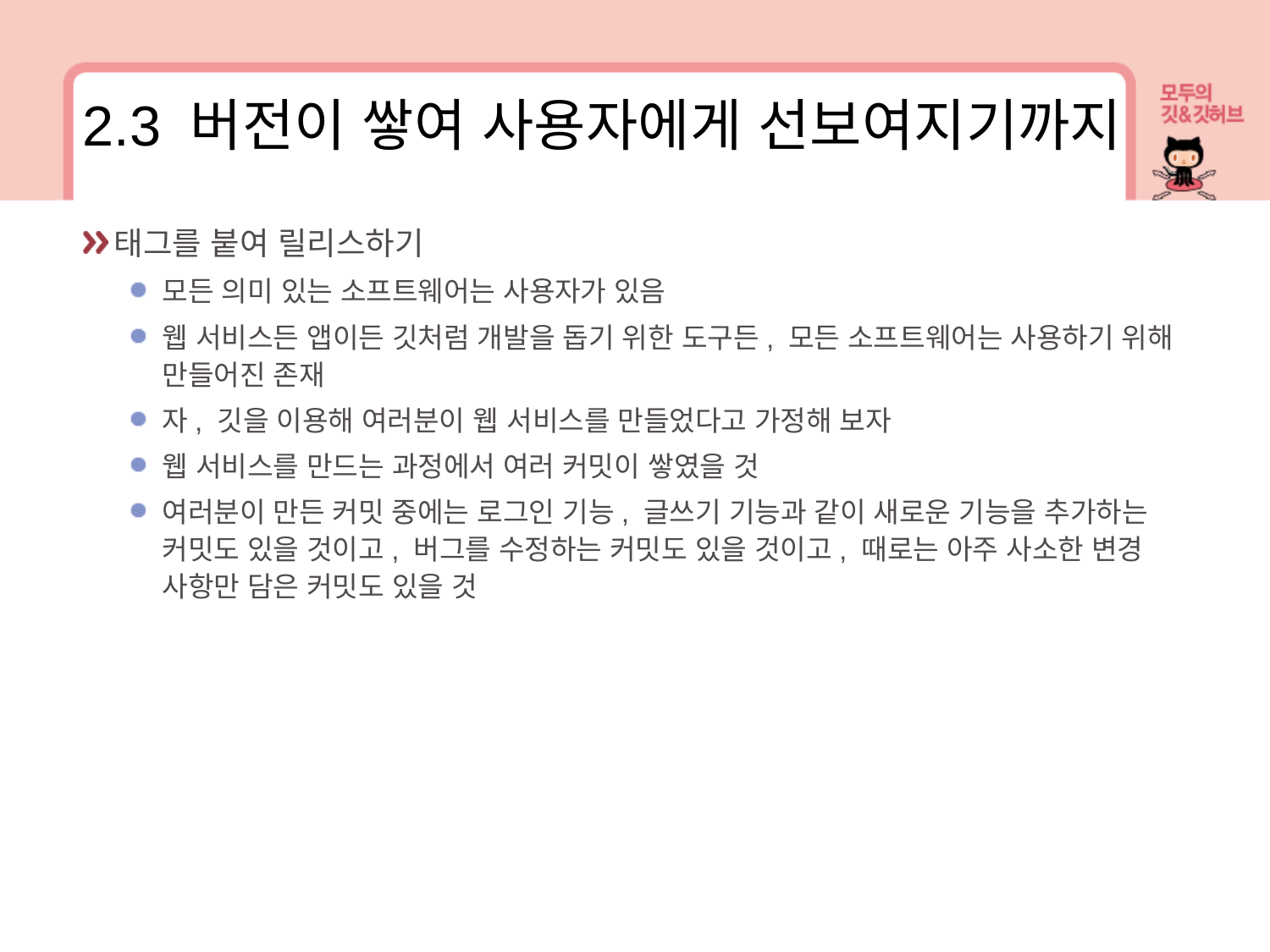

2.3 버전이 쌓여 사용자에게 선보여지기까지
태그를 붙여 릴리스하기
모든 의미 있는 소프트웨어는 사용자가 있음
웹 서비스든 앱이든 깃처럼 개발을 돕기 위한 도구든, 모든 소프트웨어는 사용하기 위해 만들어진 존재
자, 깃을 이용해 여러분이 웹 서비스를 만들었다고 가정해 보자
웹 서비스를 만드는 과정에서 여러 커밋이 쌓였을 것
여러분이 만든 커밋 중에는 로그인 기능, 글쓰기 기능과 같이 새로운 기능을 추가하는 커밋도 있을 것이고, 버그를 수정하는 커밋도 있을 것이고, 때로는 아주 사소한 변경 사항만 담은 커밋도 있을 것